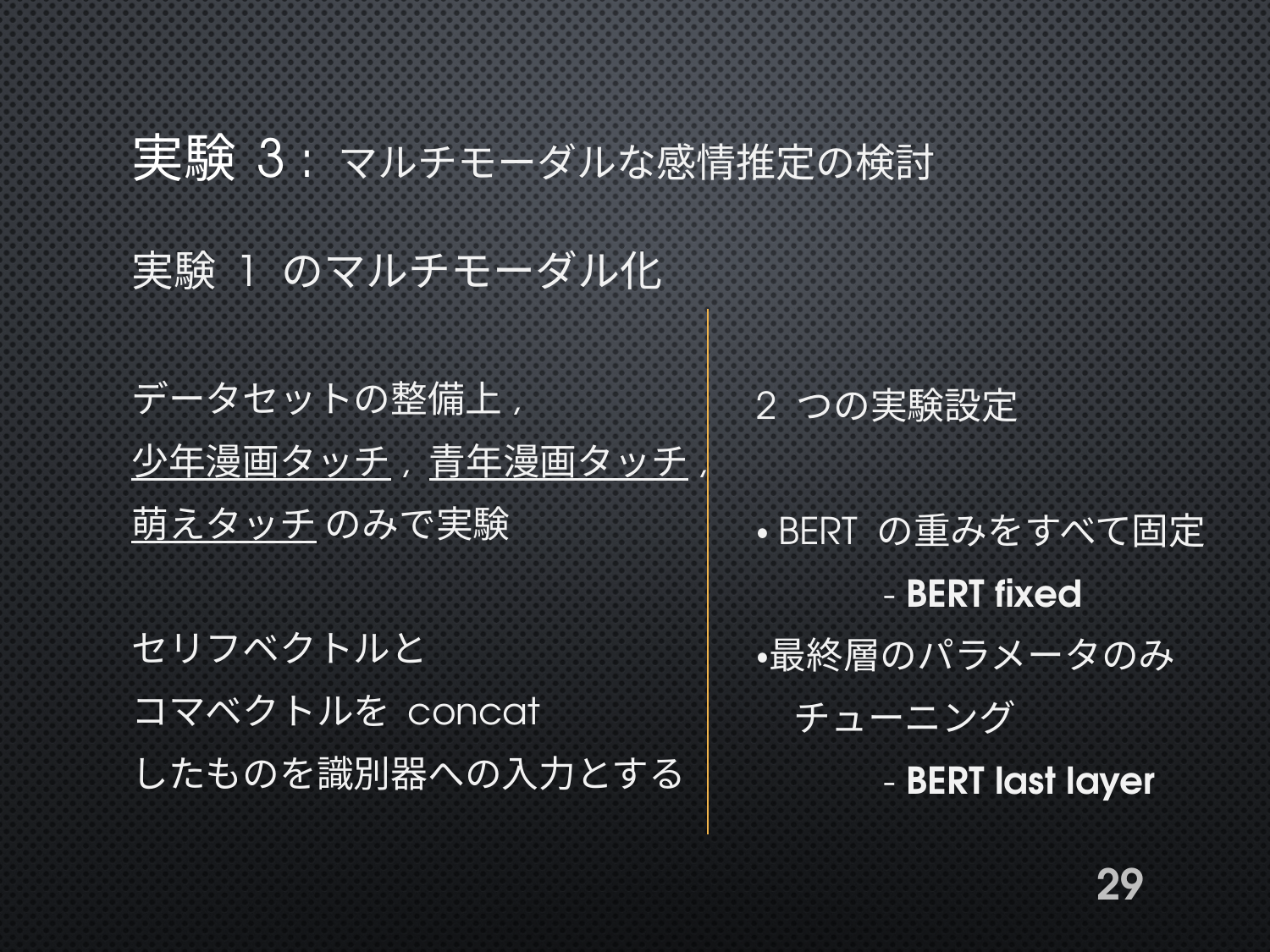

# 実験 3 : マルチモーダルな感情推定の検討
実験 1 のマルチモーダル化

データセットの整備上,
少年漫画タッチ, 青年漫画タッチ,
萌えタッチ のみで実験

セリフベクトルと
コマベクトルを concat
したものを識別器への入力とする

2 つの実験設定

・BERT の重みをすべて固定
	- BERT fixed
・最終層のパラメータのみ
　チューニング
	- BERT last layer

29